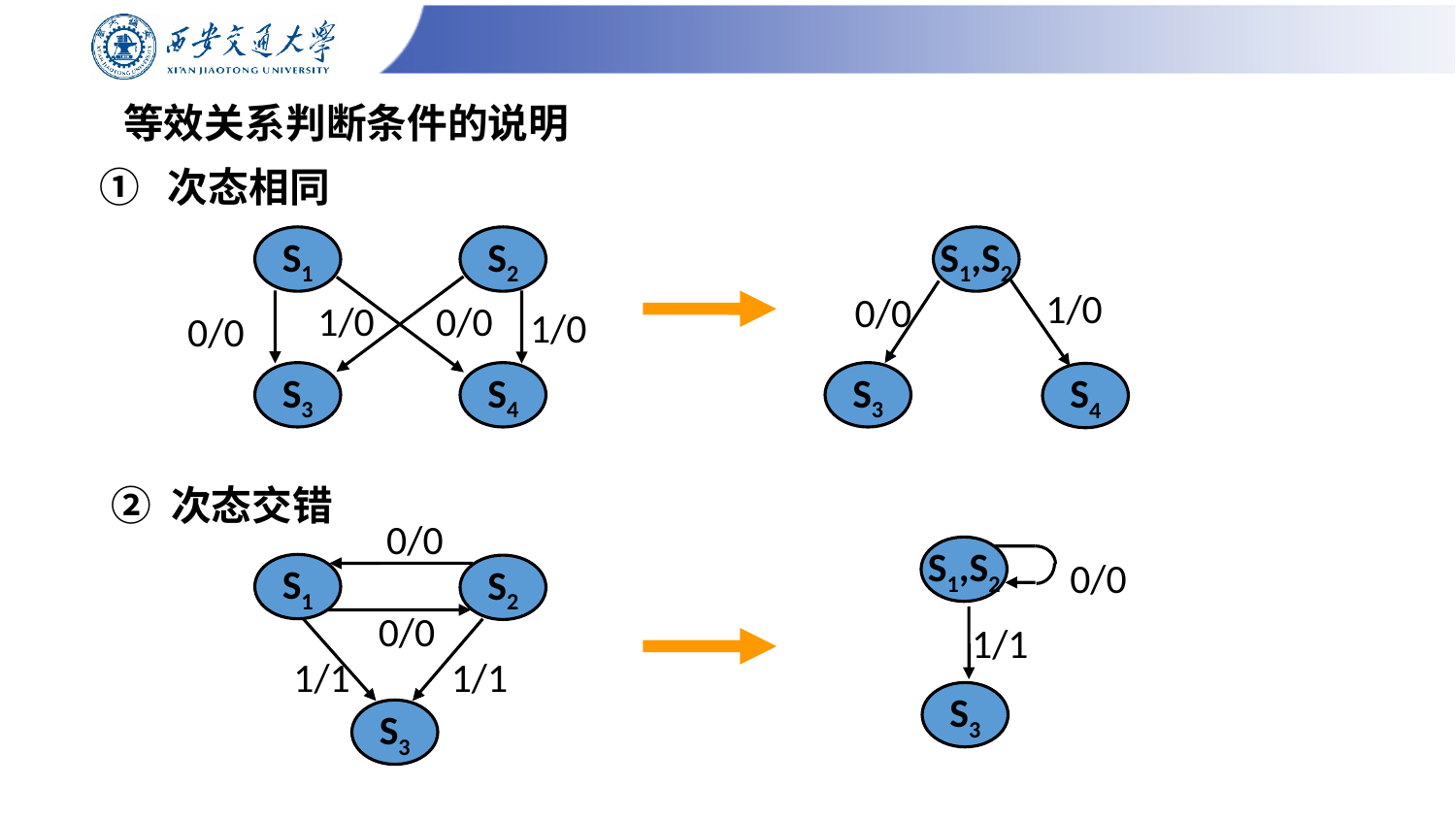

# 等效关系判断条件的说明
①  次态相同
S1
S2
S1,S2

1/0

0/0

1/0
0/0

0/0

1/0

S3
S4
S3
S4
② 次态交错
0/0

S1,S2

0/0
S1
S2

1/1
0/0

1/1

1/1

S3
S3